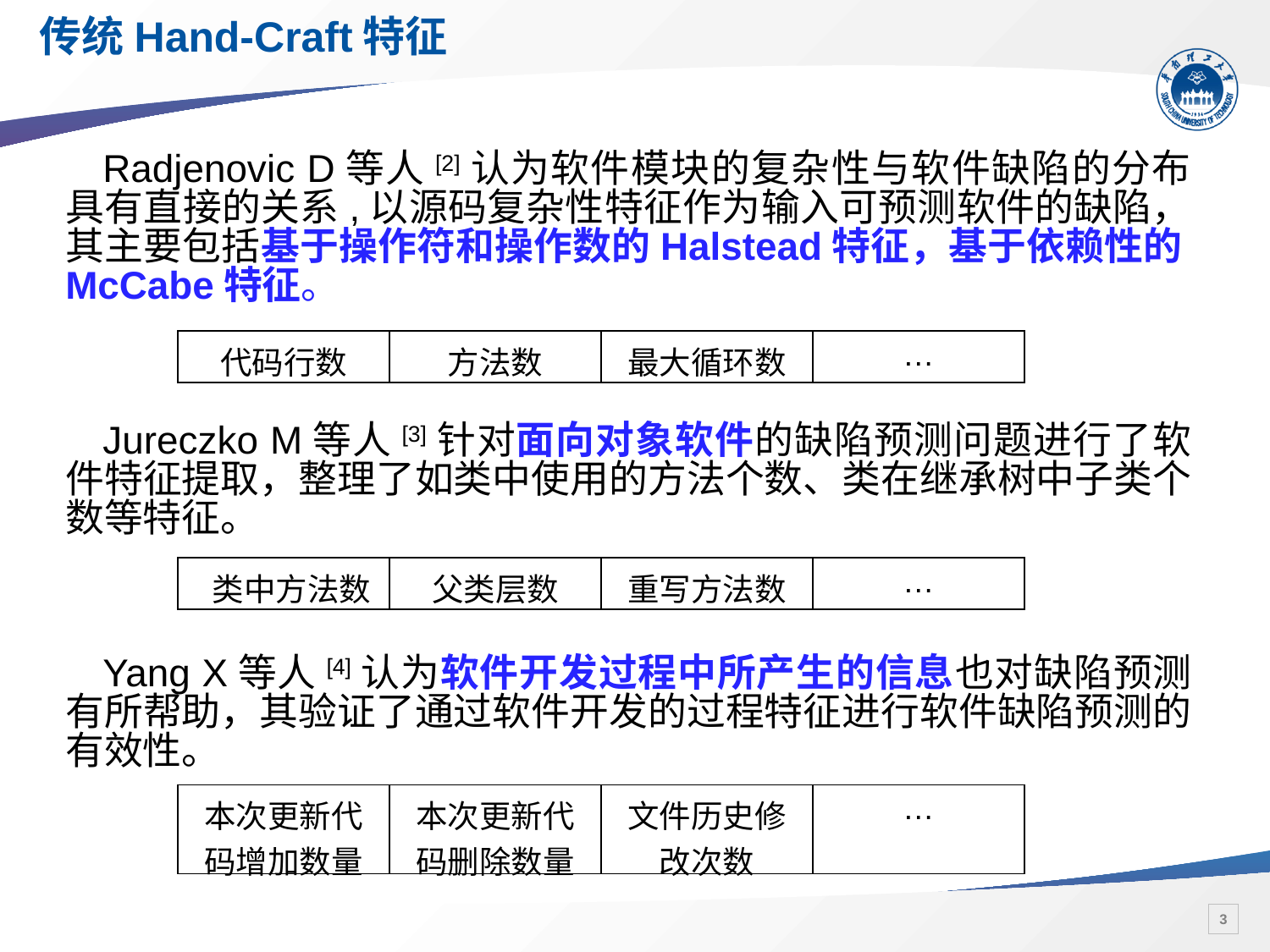

# 传统Hand-Craft特征
Radjenovic D等人[2]认为软件模块的复杂性与软件缺陷的分布具有直接的关系,以源码复杂性特征作为输入可预测软件的缺陷，其主要包括基于操作符和操作数的Halstead特征，基于依赖性的McCabe特征。

Jureczko M等人[3]针对面向对象软件的缺陷预测问题进行了软件特征提取，整理了如类中使用的方法个数、类在继承树中子类个数等特征。

Yang X等人[4]认为软件开发过程中所产生的信息也对缺陷预测有所帮助，其验证了通过软件开发的过程特征进行软件缺陷预测的有效性。
| 代码行数 | 方法数 | 最大循环数 | … |
| --- | --- | --- | --- |
| 类中方法数 | 父类层数 | 重写方法数 | … |
| --- | --- | --- | --- |
| 本次更新代码增加数量 | 本次更新代码删除数量 | 文件历史修改次数 | … |
| --- | --- | --- | --- |